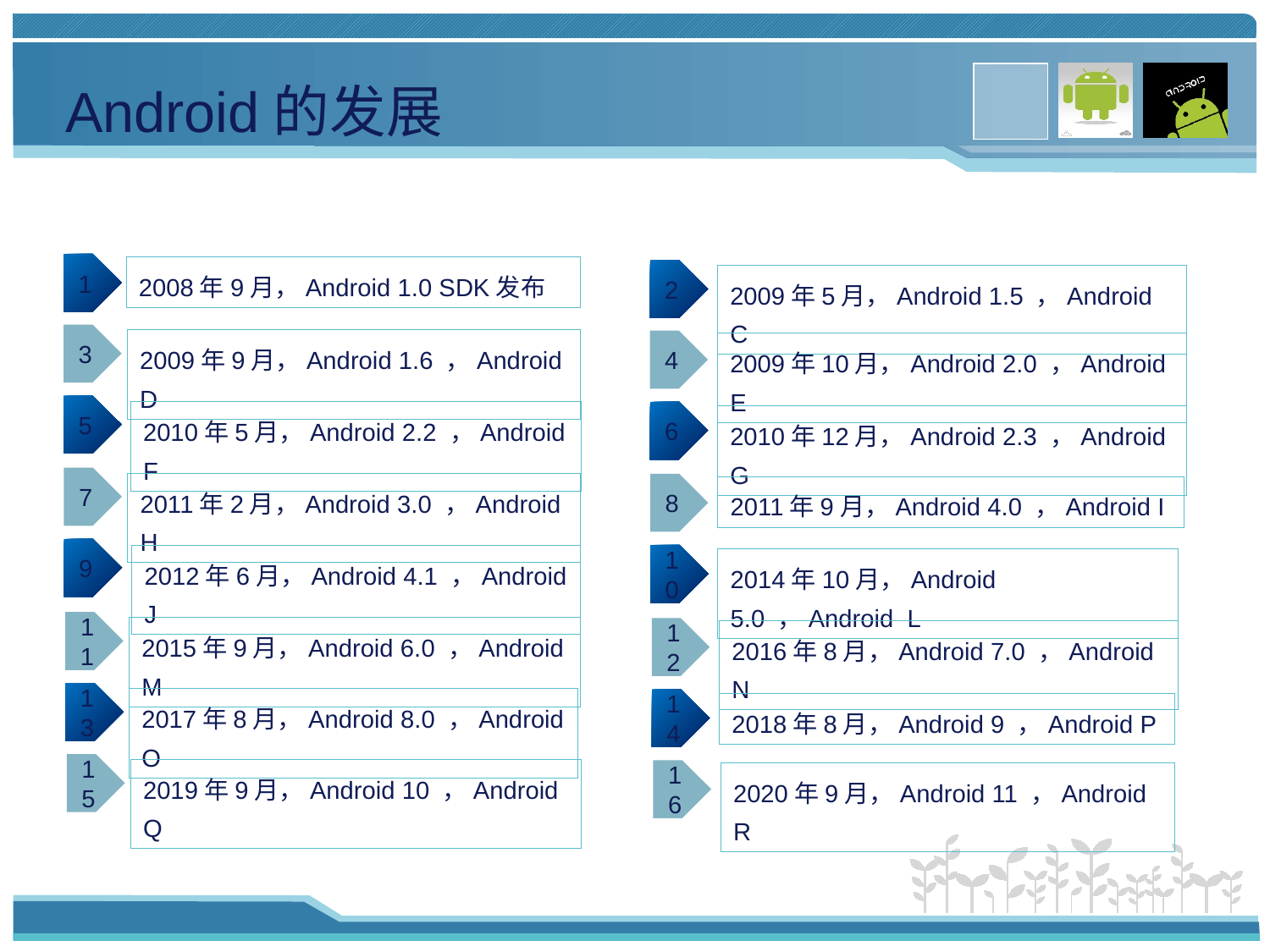

Android的发展
1
2008年9月，Android 1.0 SDK发布
2
2009年5月，Android 1.5 ，Android C
3
2009年9月，Android 1.6 ，Android D
4
2009年10月，Android 2.0 ，Android E
5
6
2010年5月，Android 2.2 ，Android F
2010年12月，Android 2.3 ，Android G
7
2011年2月，Android 3.0 ，Android H
8
2011年9月，Android 4.0 ，Android I
9
10
2012年6月，Android 4.1 ，Android J
2014年10月，Android 5.0 ，Android  L
11
2015年9月，Android 6.0 ，Android M
12
2016年8月，Android 7.0 ，Android N
13
2017年8月，Android 8.0 ，Android O
14
2018年8月，Android 9 ，Android P
15
2019年9月，Android 10 ，Android Q
16
2020年9月，Android 11 ，Android R